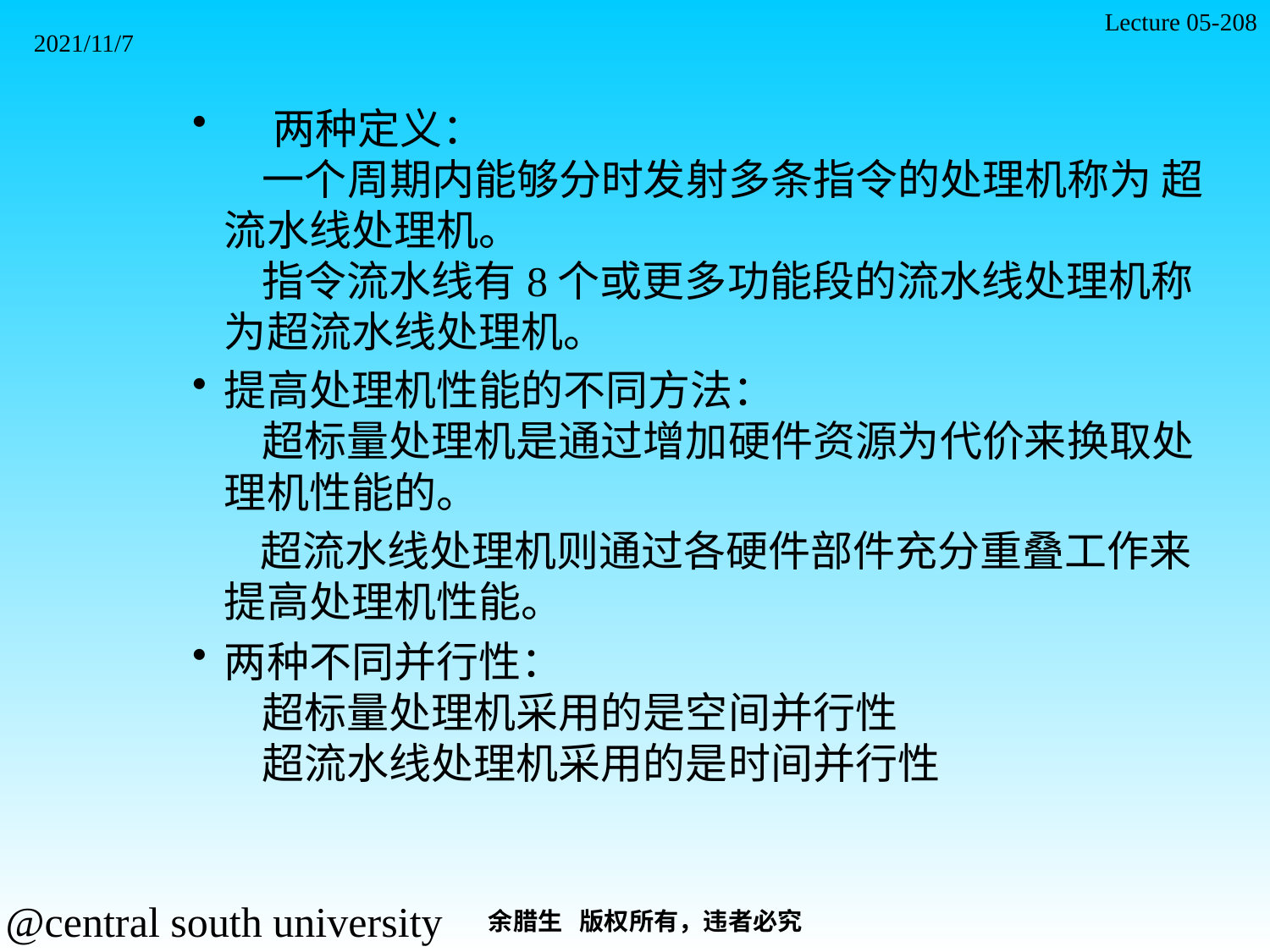

Lecture 05-208
2021/11/7
    两种定义：
    一个周期内能够分时发射多条指令的处理机称为 超流水线处理机。
    指令流水线有8个或更多功能段的流水线处理机称为超流水线处理机。
提高处理机性能的不同方法：
    超标量处理机是通过增加硬件资源为代价来换取处理机性能的。
      超流水线处理机则通过各硬件部件充分重叠工作来提高处理机性能。
两种不同并行性：
    超标量处理机采用的是空间并行性
    超流水线处理机采用的是时间并行性
余腊生   版权所有，违者必究